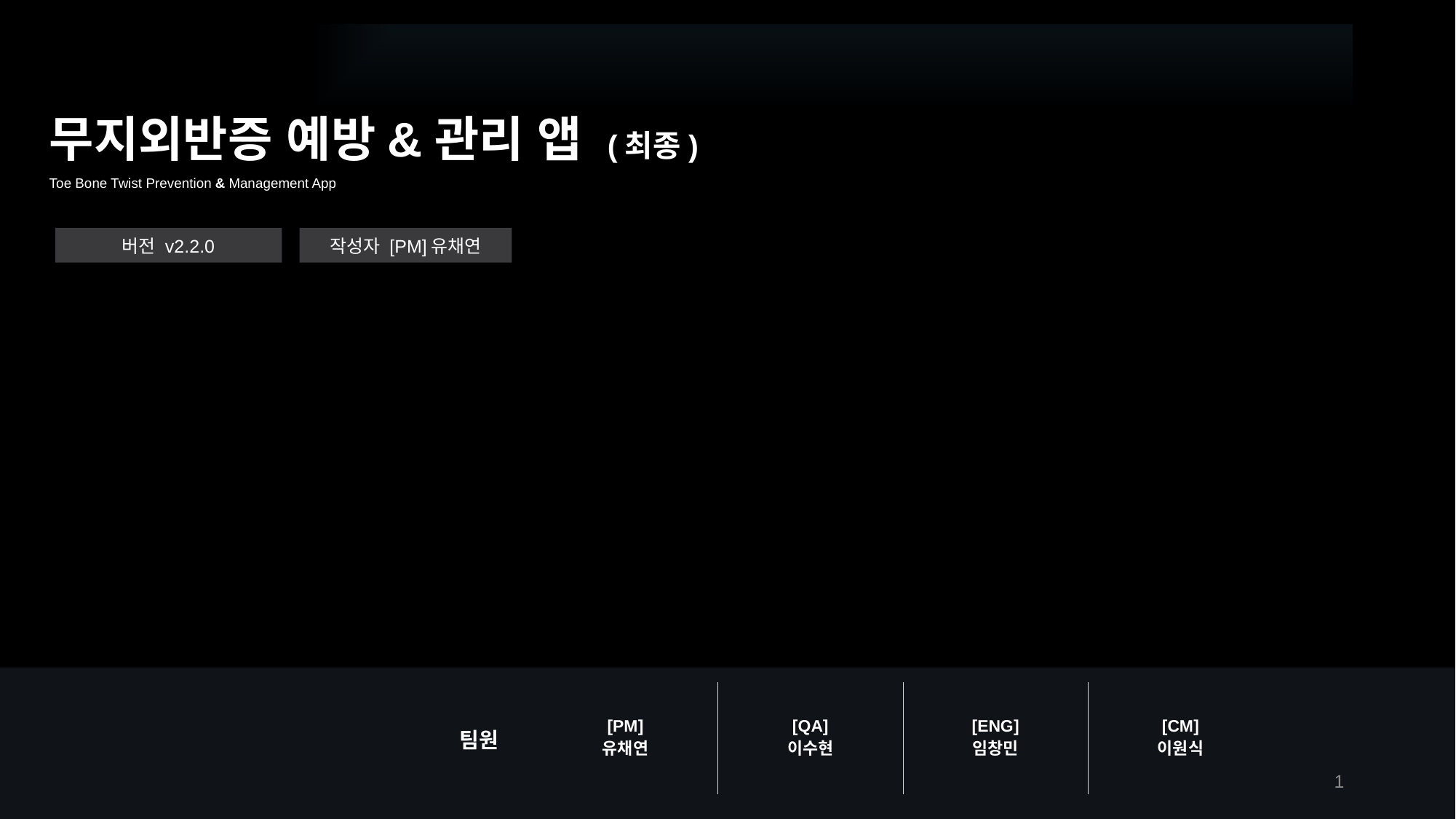

무지외반증 예방&관리 앱 (최종)
Toe Bone Twist Prevention & Management App
버전 v2.2.0
작성자 [PM]유채연

| [PM] 유채연 | [QA] 이수현 | [ENG] 임창민 | [CM] 이원식 |
| --- | --- | --- | --- |
팀원
1